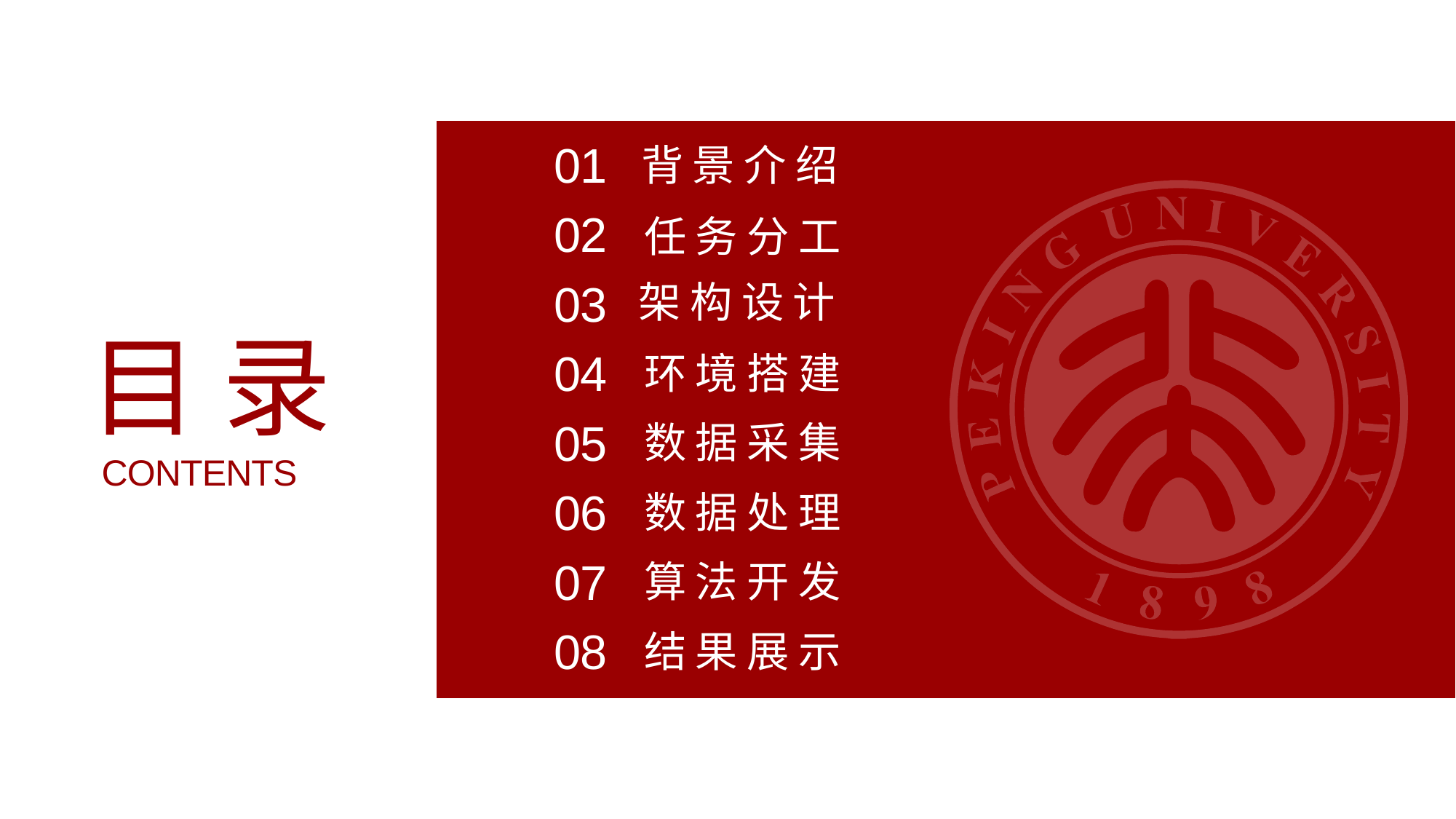

01
背景介绍

02
任务分工
03
架构设计
目录
CONTENTS
04
环境搭建
05
数据采集
06
数据处理
07
算法开发
08
结果展示